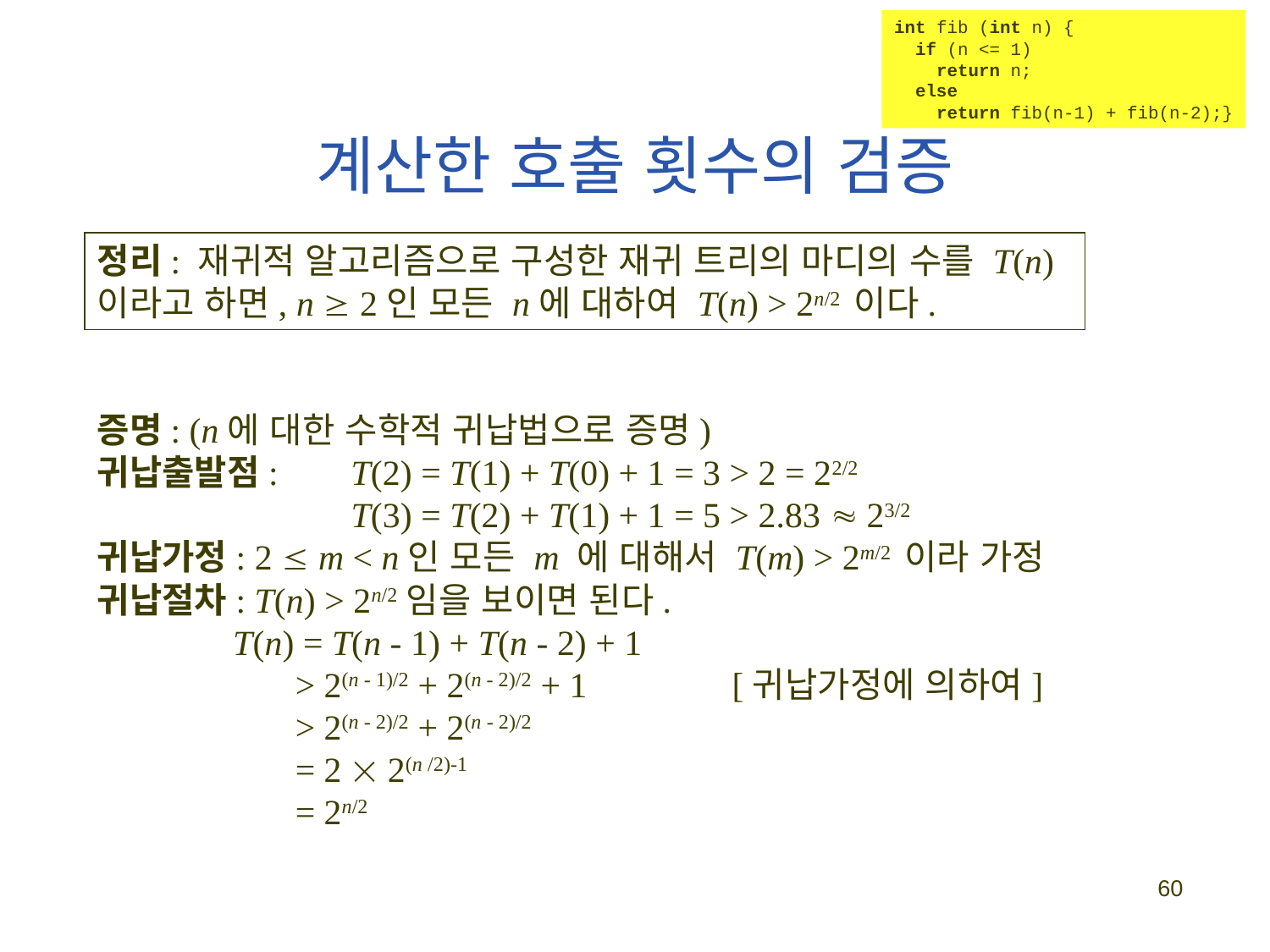

int fib (int n) {
  if (n <= 1)
    return n;
  else
    return fib(n-1) + fib(n-2);}
# 계산한 호출 횟수의 검증
정리: 재귀적 알고리즘으로 구성한 재귀 트리의 마디의 수를 T(n)이라고 하면, n ≥ 2인 모든 n에 대하여 T(n) > 2n/2 이다.
증명: (n에 대한 수학적 귀납법으로 증명)
귀납출발점:	T(2) = T(1) + T(0) + 1 = 3 > 2 = 22/2
		T(3) = T(2) + T(1) + 1 = 5 > 2.83 ≈ 23/2
귀납가정: 2 ≤ m < n인 모든 m 에 대해서 T(m) > 2m/2 이라 가정
귀납절차: T(n) > 2n/2임을 보이면 된다.
	 T(n) = T(n - 1) + T(n - 2) + 1
	        > 2(n - 1)/2 + 2(n - 2)/2 + 1		[귀납가정에 의하여]
	        > 2(n - 2)/2 + 2(n - 2)/2
	        = 2 × 2(n /2)-1
	        = 2n/2
60